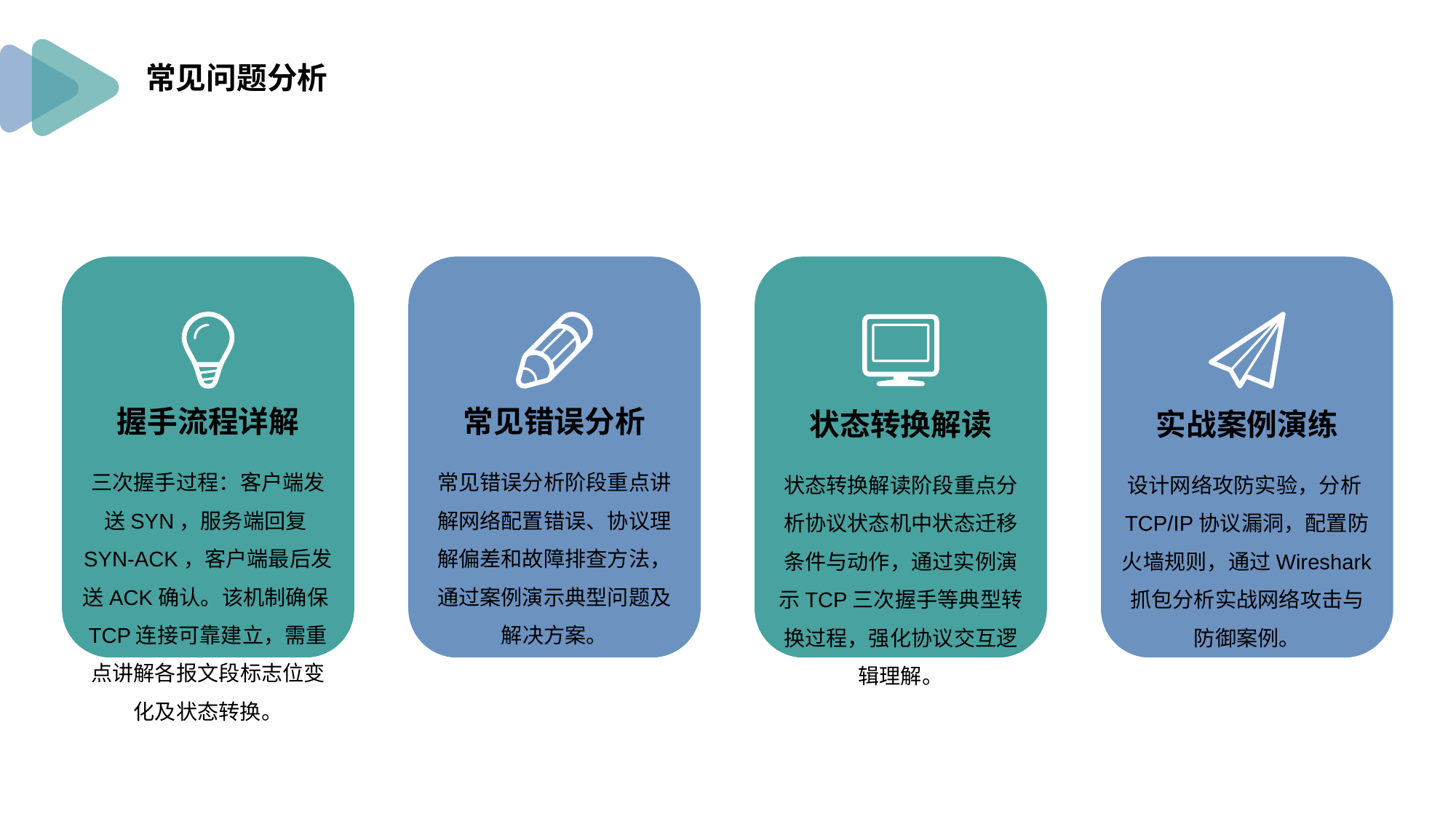

常见问题分析

握手流程详解
常见错误分析
状态转换解读
实战案例演练
三次握手过程：客户端发送SYN，服务端回复SYN-ACK，客户端最后发送ACK确认。该机制确保TCP连接可靠建立，需重点讲解各报文段标志位变化及状态转换。
常见错误分析阶段重点讲解网络配置错误、协议理解偏差和故障排查方法，通过案例演示典型问题及解决方案。
状态转换解读阶段重点分析协议状态机中状态迁移条件与动作，通过实例演示TCP三次握手等典型转换过程，强化协议交互逻辑理解。
设计网络攻防实验，分析TCP/IP协议漏洞，配置防火墙规则，通过Wireshark抓包分析实战网络攻击与防御案例。